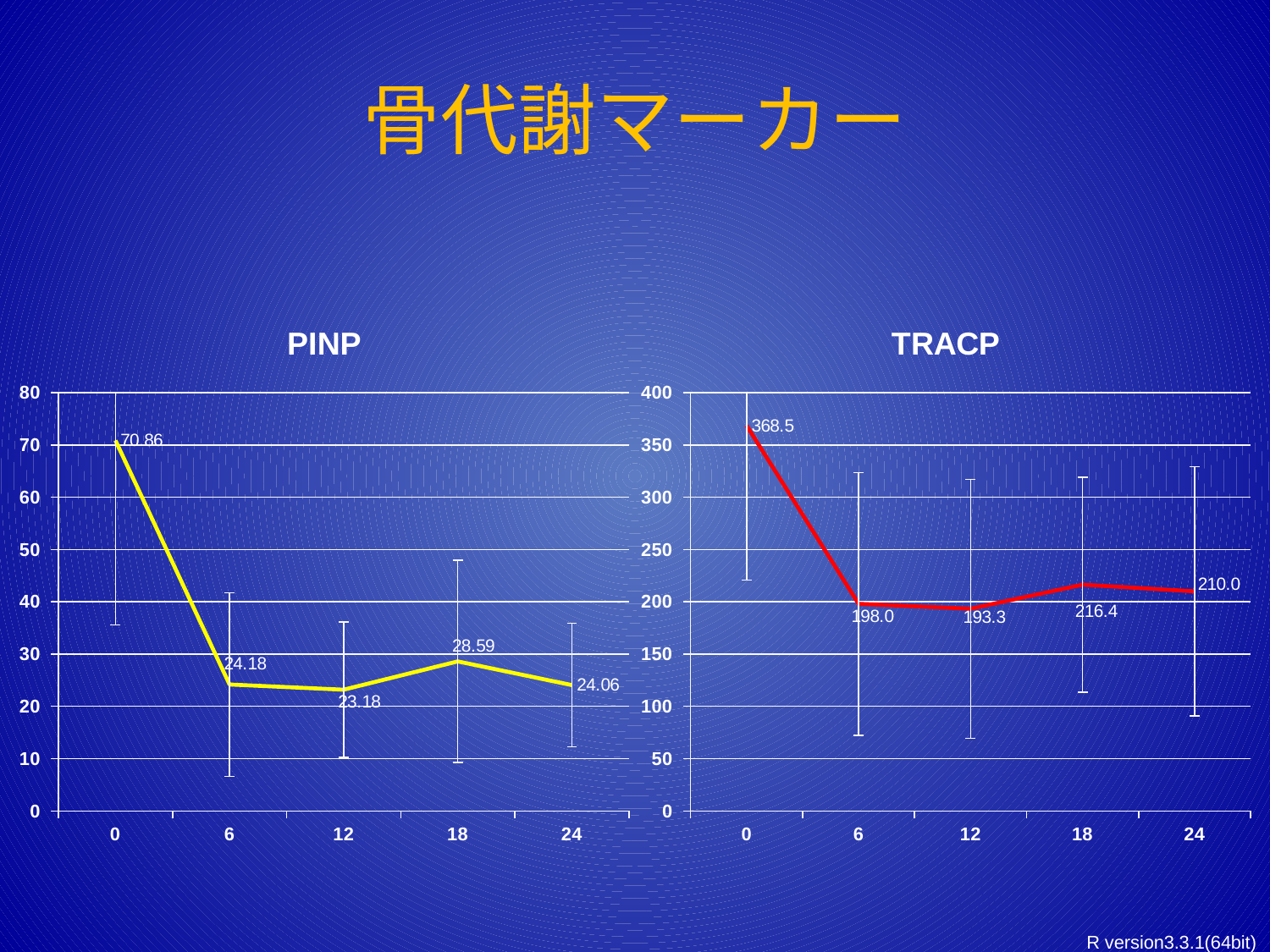

# 骨代謝マーカー

### Chart:

| Category | PINP |
|---|---|
| 0 | 70.86444444444446 |
| 6 | 24.17666666666667 |
| 12 | 23.184444444444438 |
| 18 | 28.59333333333334 |
| 24 | 24.064444444444447 |

### Chart:

| Category | TRACP |
|---|---|
| 0 | 368.5111111111111 |
| 6 | 198.0222222222222 |
| 12 | 193.3111111111111 |
| 18 | 216.37777777777777 |
| 24 | 209.95555555555555 |
R version3.3.1(64bit)